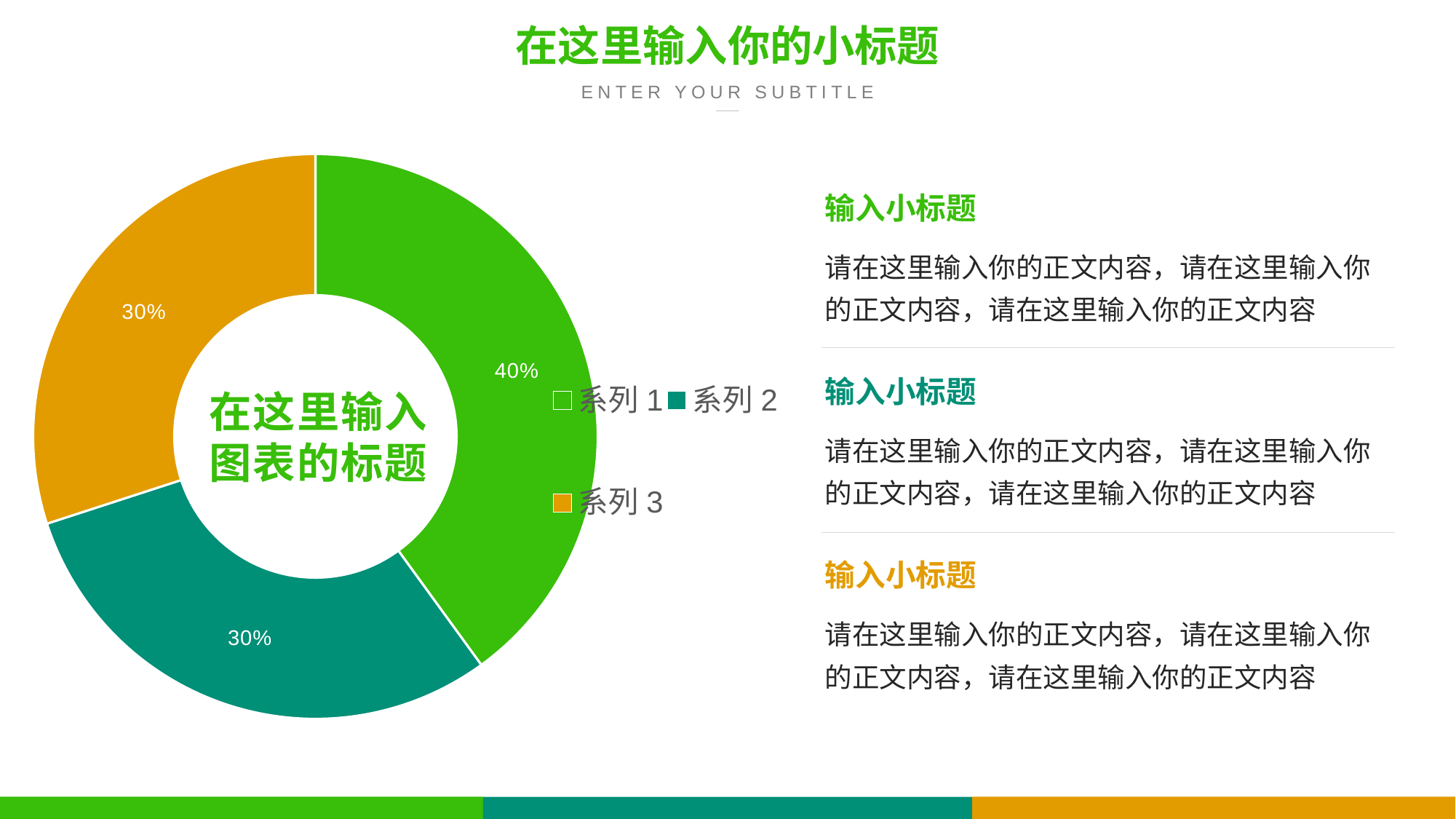

在这里输入你的小标题
ENTER YOUR SUBTITLE

### Chart

| Category | 销售额 |
|---|---|
| 系列1 | 0.4 |
| 系列2 | 0.3 |
| 系列3 | 0.3 |
在这里输入
图表的标题
输入小标题
请在这里输入你的正文内容，请在这里输入你的正文内容，请在这里输入你的正文内容
输入小标题
请在这里输入你的正文内容，请在这里输入你的正文内容，请在这里输入你的正文内容
输入小标题
请在这里输入你的正文内容，请在这里输入你的正文内容，请在这里输入你的正文内容